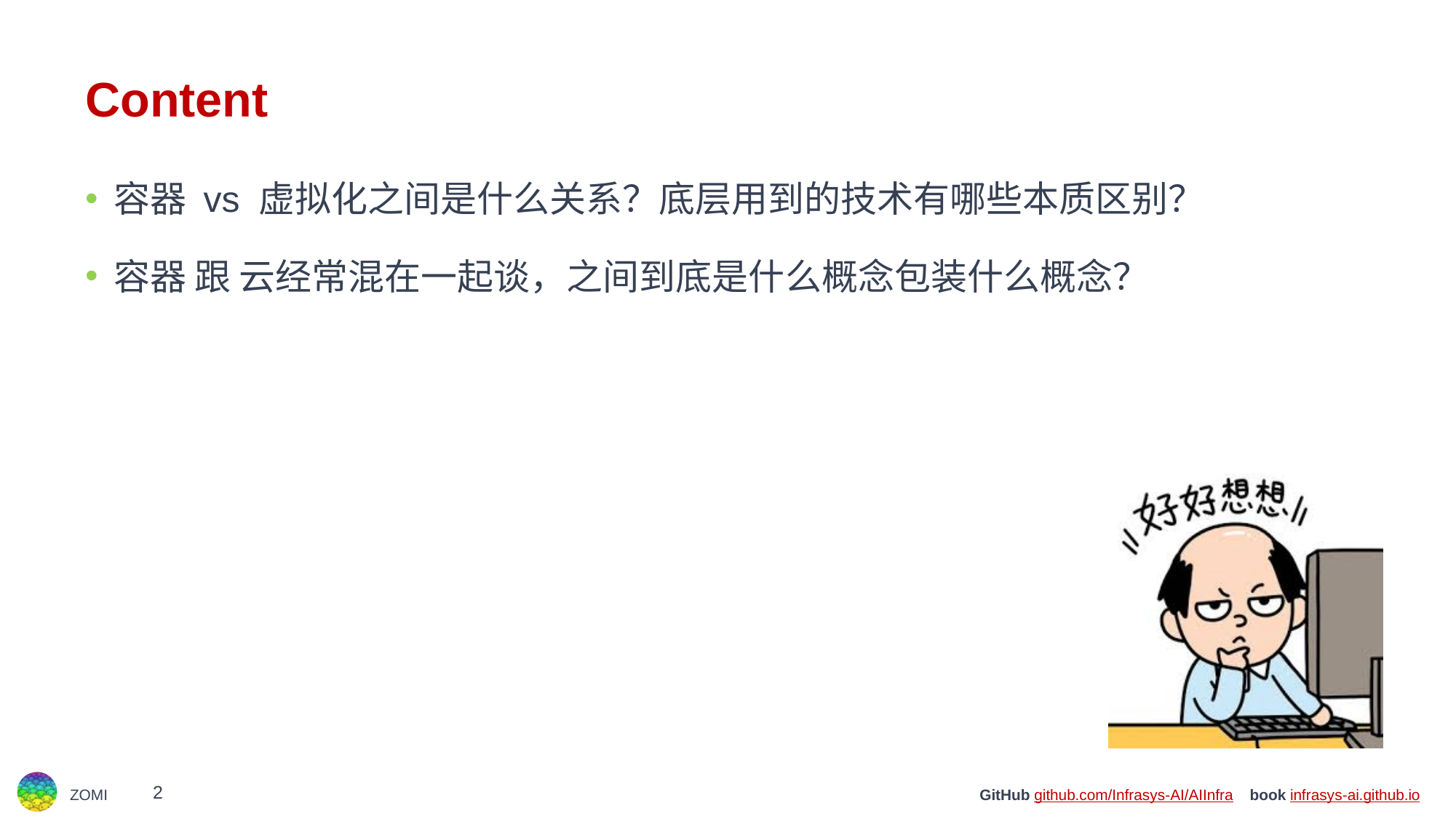

# Content
容器 vs 虚拟化之间是什么关系？底层用到的技术有哪些本质区别？
容器 跟 云经常混在一起谈，之间到底是什么概念包装什么概念？